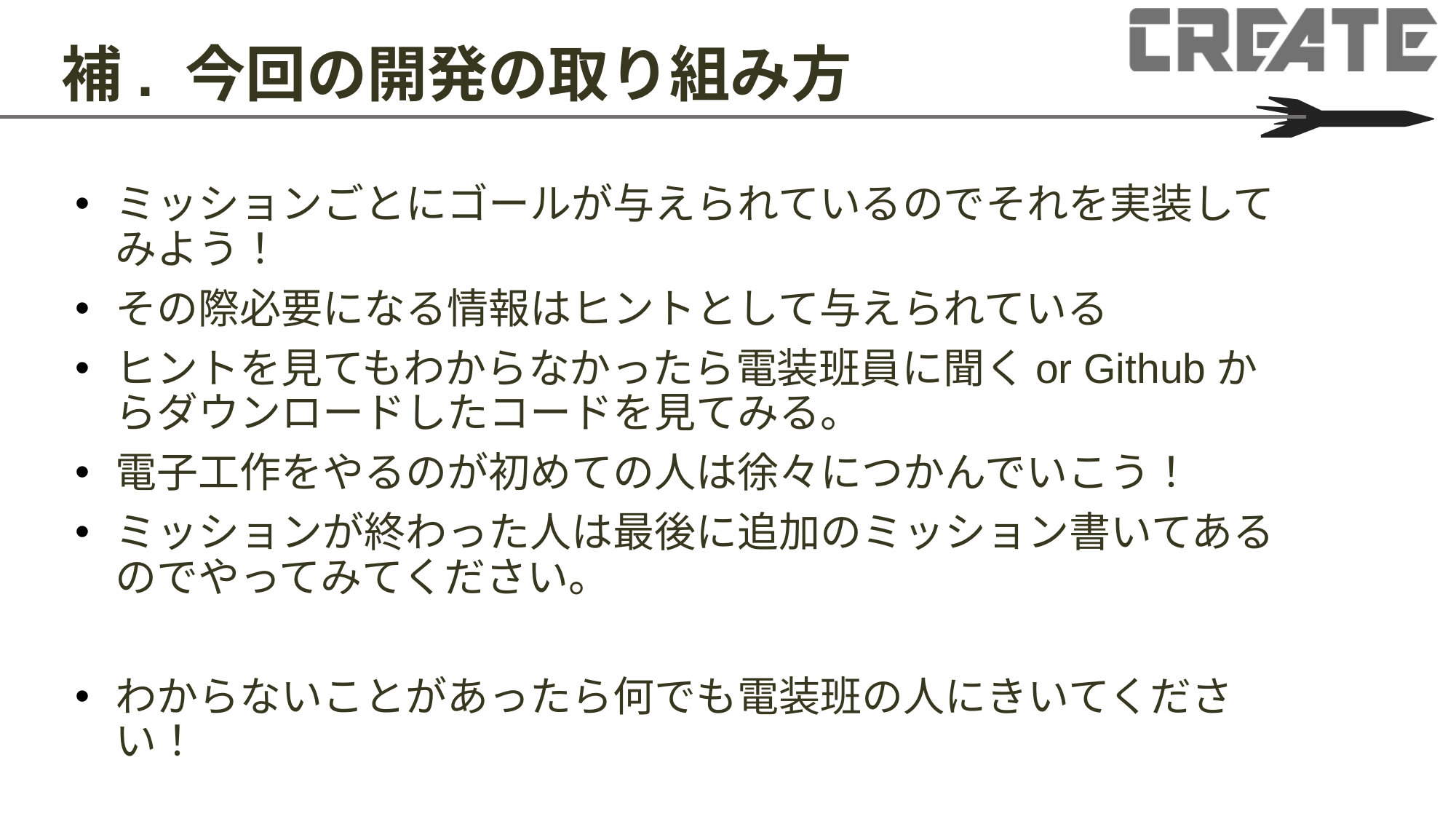

# 補. 今回の開発の取り組み方
ミッションごとにゴールが与えられているのでそれを実装してみよう！
その際必要になる情報はヒントとして与えられている
ヒントを見てもわからなかったら電装班員に聞くor Githubからダウンロードしたコードを見てみる。
電子工作をやるのが初めての人は徐々につかんでいこう！
ミッションが終わった人は最後に追加のミッション書いてあるのでやってみてください。

わからないことがあったら何でも電装班の人にきいてください！